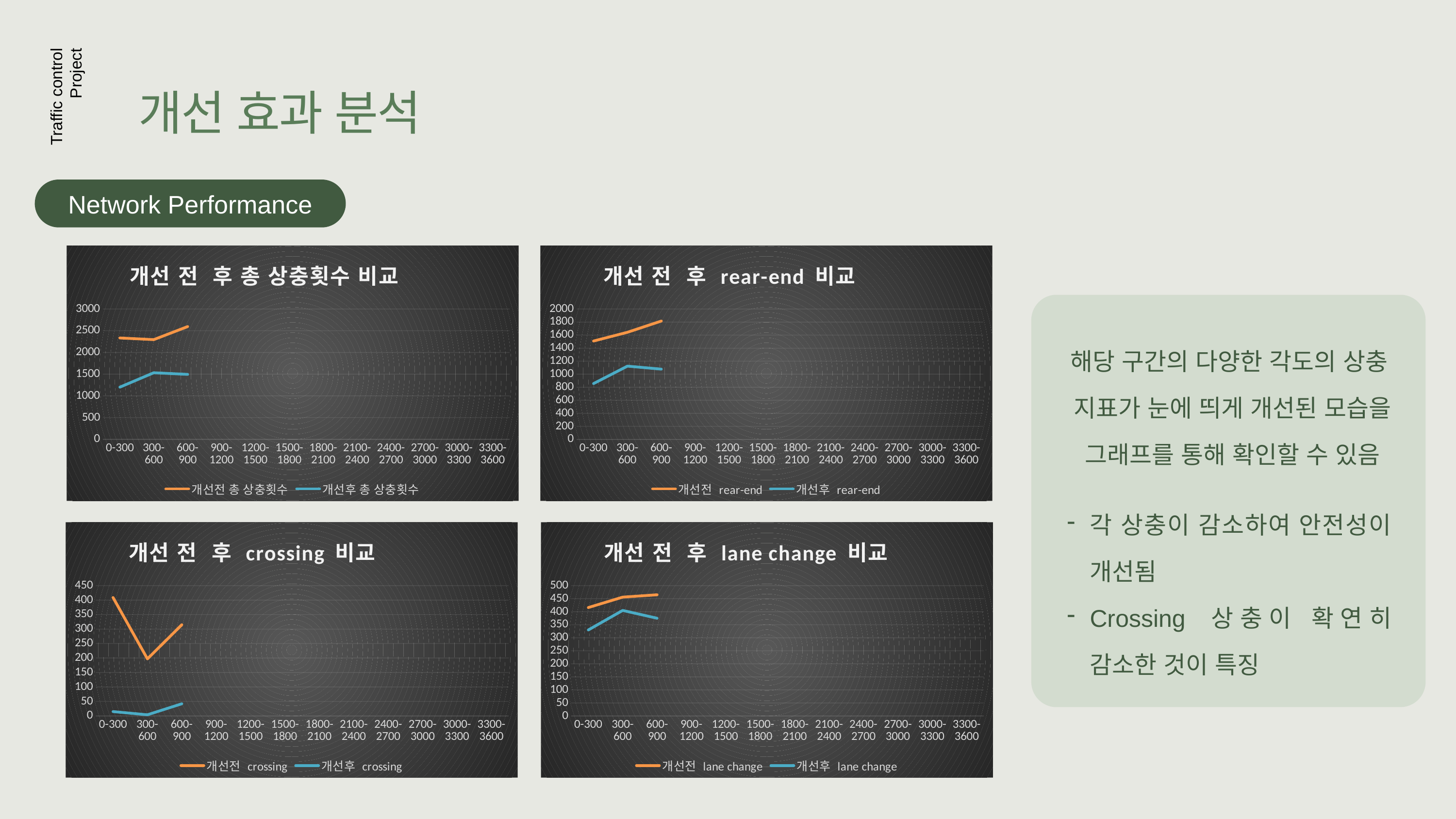

개선 효과 분석
Traffic control
Project
Network Performance

[unsupported chart]

[unsupported chart]

해당 구간의 다양한 각도의 상충  지표가 눈에 띄게 개선된 모습을 그래프를 통해 확인할 수 있음
각 상충이 감소하여 안전성이 개선됨
Crossing 상충이 확연히 감소한 것이 특징

[unsupported chart]

[unsupported chart]